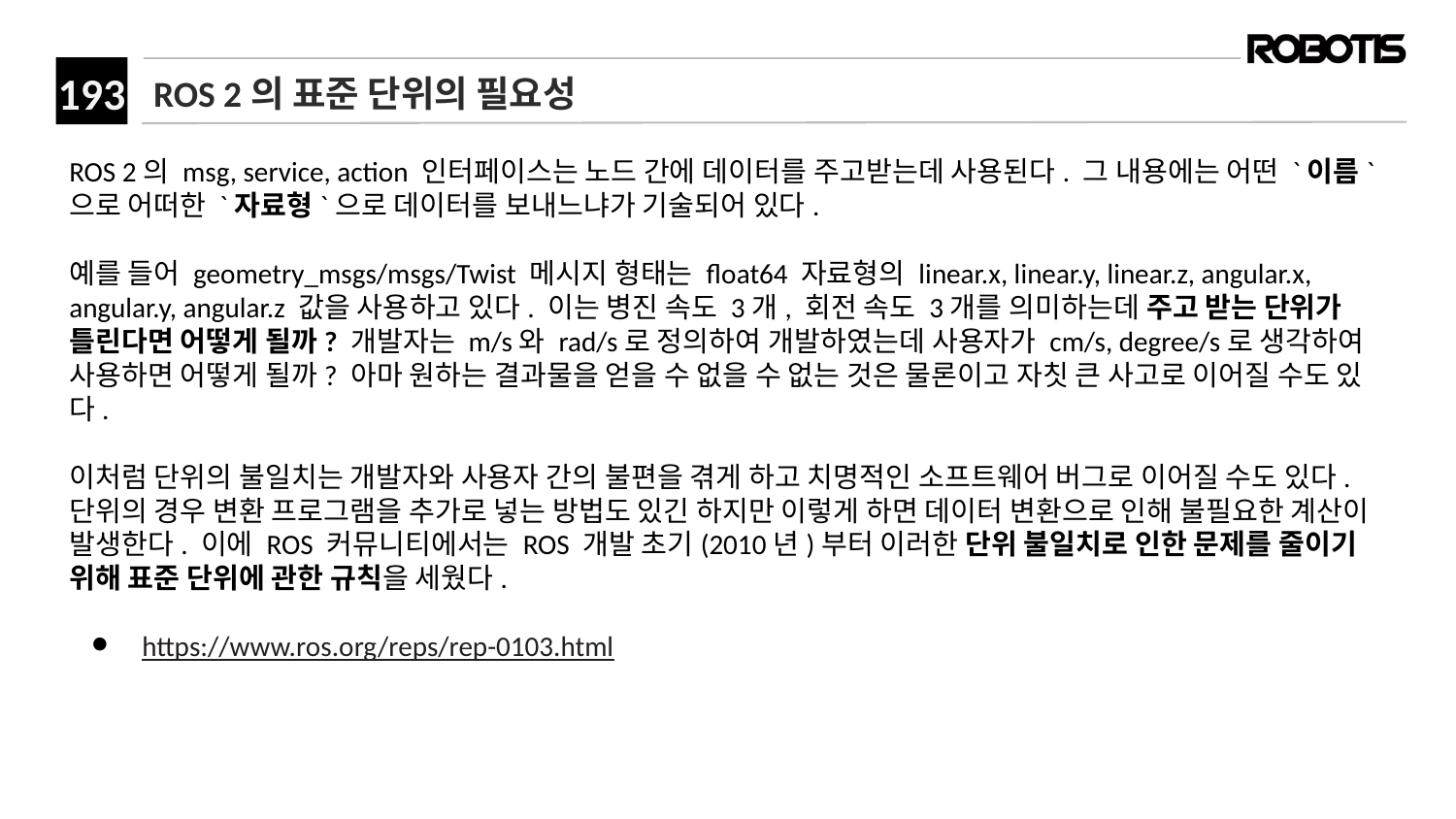

# ROS 2의 표준 단위의 필요성
ROS 2의 msg, service, action 인터페이스는 노드 간에 데이터를 주고받는데 사용된다. 그 내용에는 어떤 `이름`으로 어떠한 `자료형`으로 데이터를 보내느냐가 기술되어 있다.

예를 들어 geometry_msgs/msgs/Twist 메시지 형태는 float64 자료형의 linear.x, linear.y, linear.z, angular.x, angular.y, angular.z 값을 사용하고 있다. 이는 병진 속도 3개, 회전 속도 3개를 의미하는데 주고 받는 단위가 틀린다면 어떻게 될까? 개발자는 m/s와 rad/s로 정의하여 개발하였는데 사용자가 cm/s, degree/s로 생각하여 사용하면 어떻게 될까? 아마 원하는 결과물을 얻을 수 없을 수 없는 것은 물론이고 자칫 큰 사고로 이어질 수도 있다.
​
이처럼 단위의 불일치는 개발자와 사용자 간의 불편을 겪게 하고 치명적인 소프트웨어 버그로 이어질 수도 있다. 단위의 경우 변환 프로그램을 추가로 넣는 방법도 있긴 하지만 이렇게 하면 데이터 변환으로 인해 불필요한 계산이 발생한다. 이에 ROS 커뮤니티에서는 ROS 개발 초기(2010년)부터 이러한 단위 불일치로 인한 문제를 줄이기 위해 표준 단위에 관한 규칙을 세웠다.

https://www.ros.org/reps/rep-0103.html